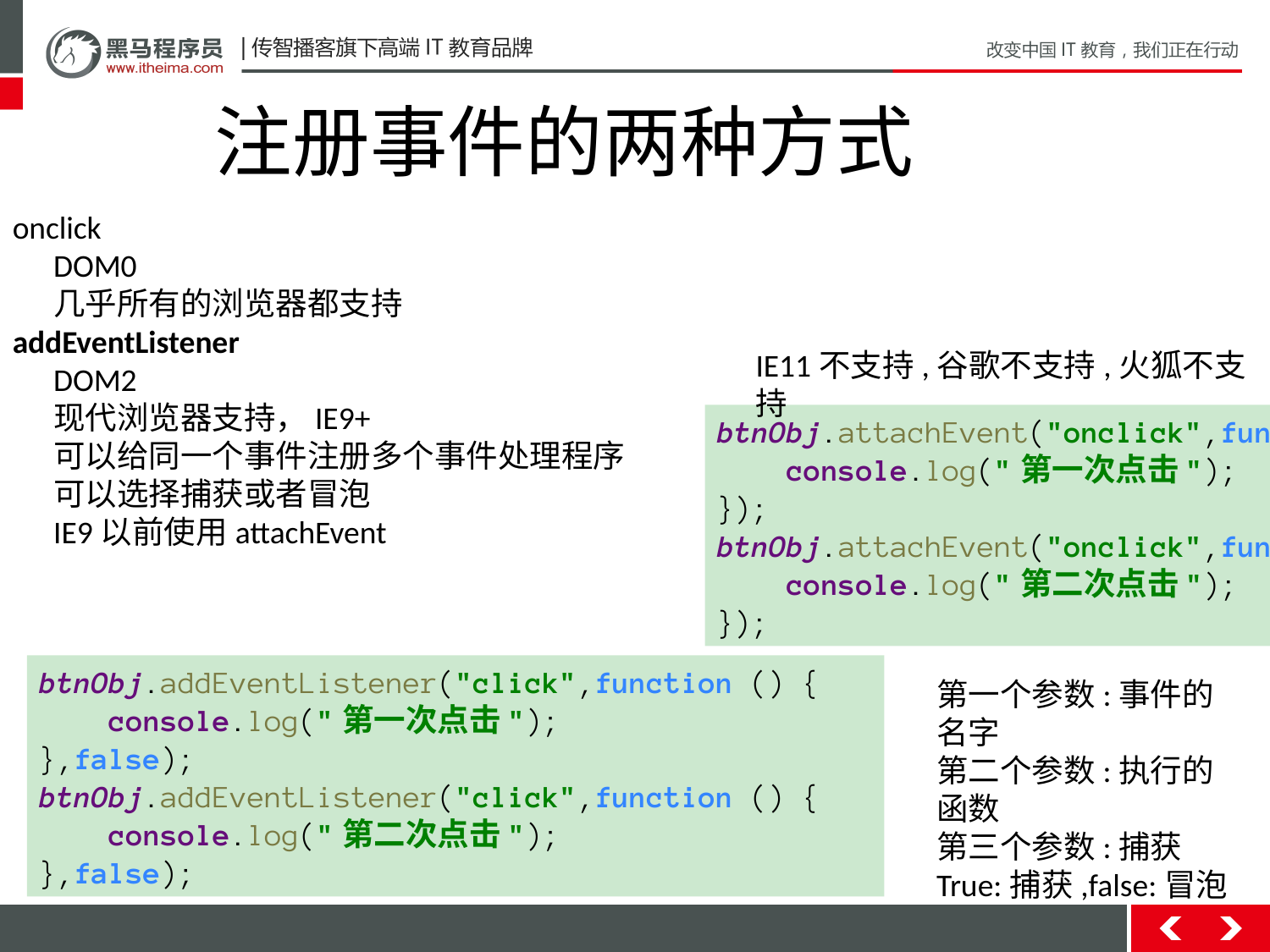

注册事件的两种方式
onclick
DOM0
几乎所有的浏览器都支持
addEventListener
DOM2
现代浏览器支持，IE9+
可以给同一个事件注册多个事件处理程序
可以选择捕获或者冒泡
IE9以前使用attachEvent
IE11不支持,谷歌不支持,火狐不支持
btnObj.attachEvent("onclick",function () {
    console.log("第一次点击");
});
btnObj.attachEvent("onclick",function () {
    console.log("第二次点击");
});
btnObj.addEventListener("click",function () {
    console.log("第一次点击");
},false);
btnObj.addEventListener("click",function () {
    console.log("第二次点击");
},false);
第一个参数:事件的名字
第二个参数:执行的函数
第三个参数:捕获
True:捕获,false:冒泡